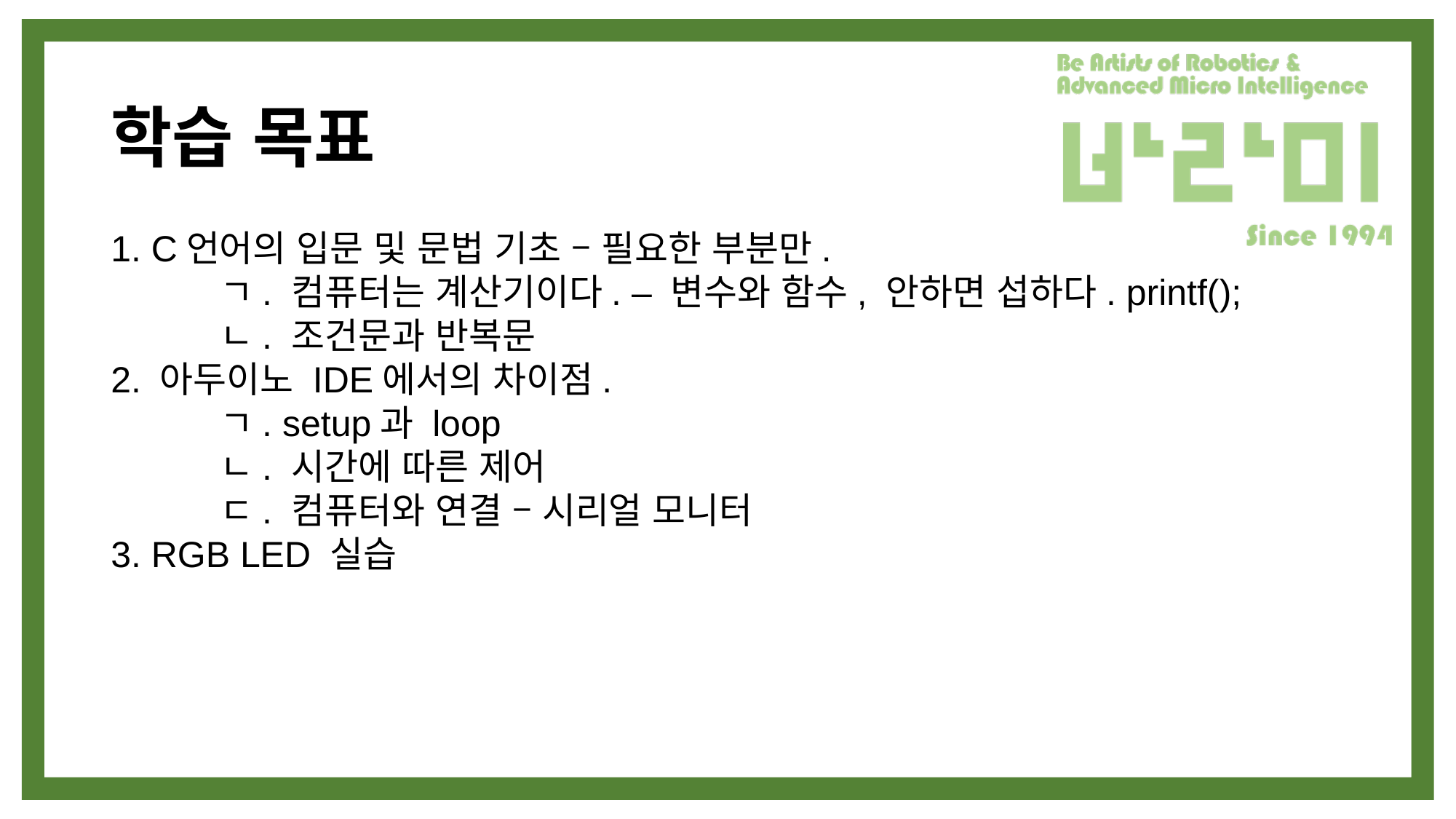

# 학습 목표
1. C언어의 입문 및 문법 기초 – 필요한 부분만.
	ㄱ. 컴퓨터는 계산기이다. – 변수와 함수, 안하면 섭하다. printf();
	ㄴ. 조건문과 반복문
2. 아두이노 IDE에서의 차이점.
	ㄱ. setup과 loop
	ㄴ. 시간에 따른 제어
	ㄷ. 컴퓨터와 연결 – 시리얼 모니터
3. RGB LED 실습